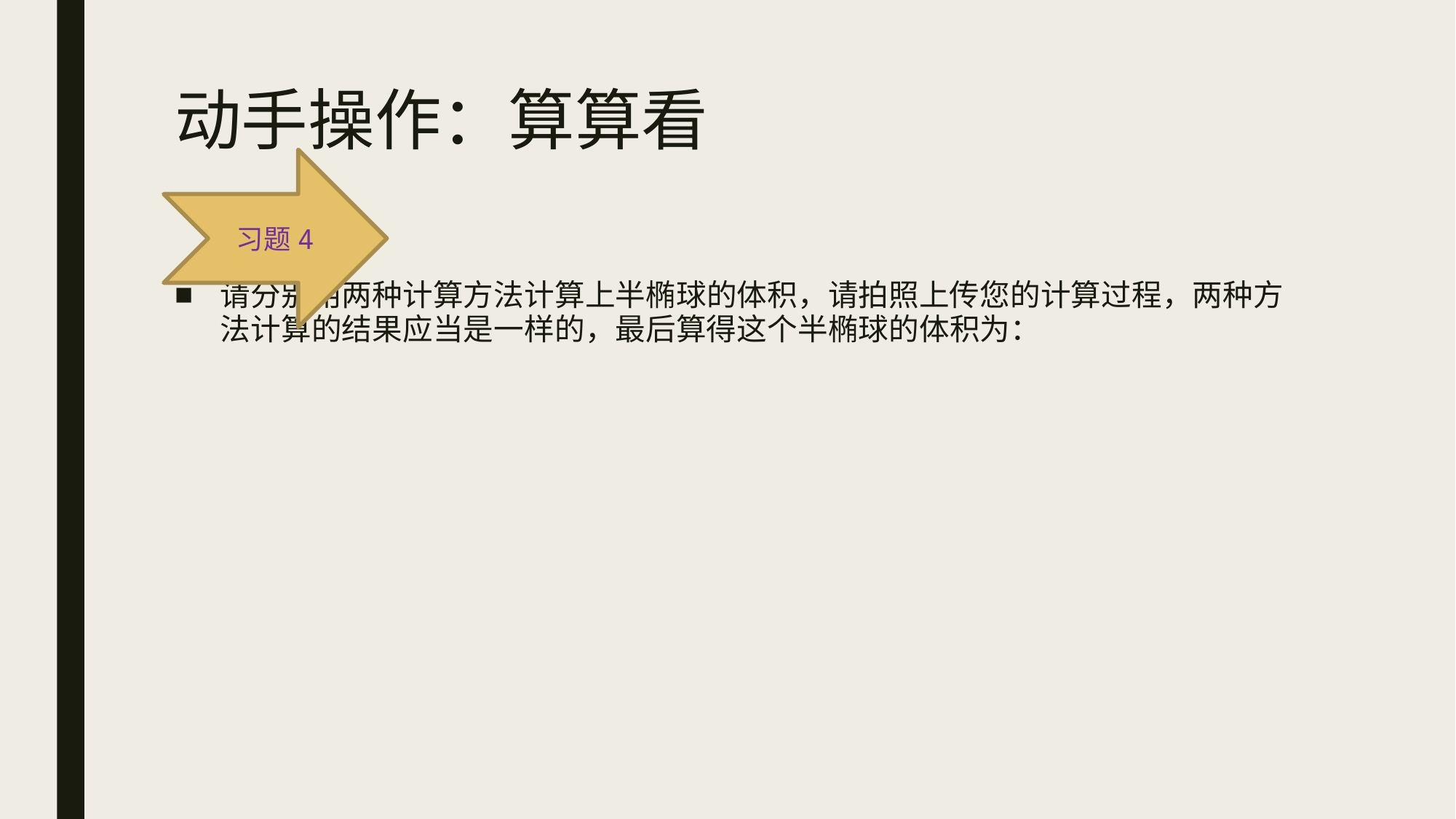

# 动手操作：算算看
习题4
请分别用两种计算方法计算上半椭球的体积，请拍照上传您的计算过程，两种方法计算的结果应当是一样的，最后算得这个半椭球的体积为：